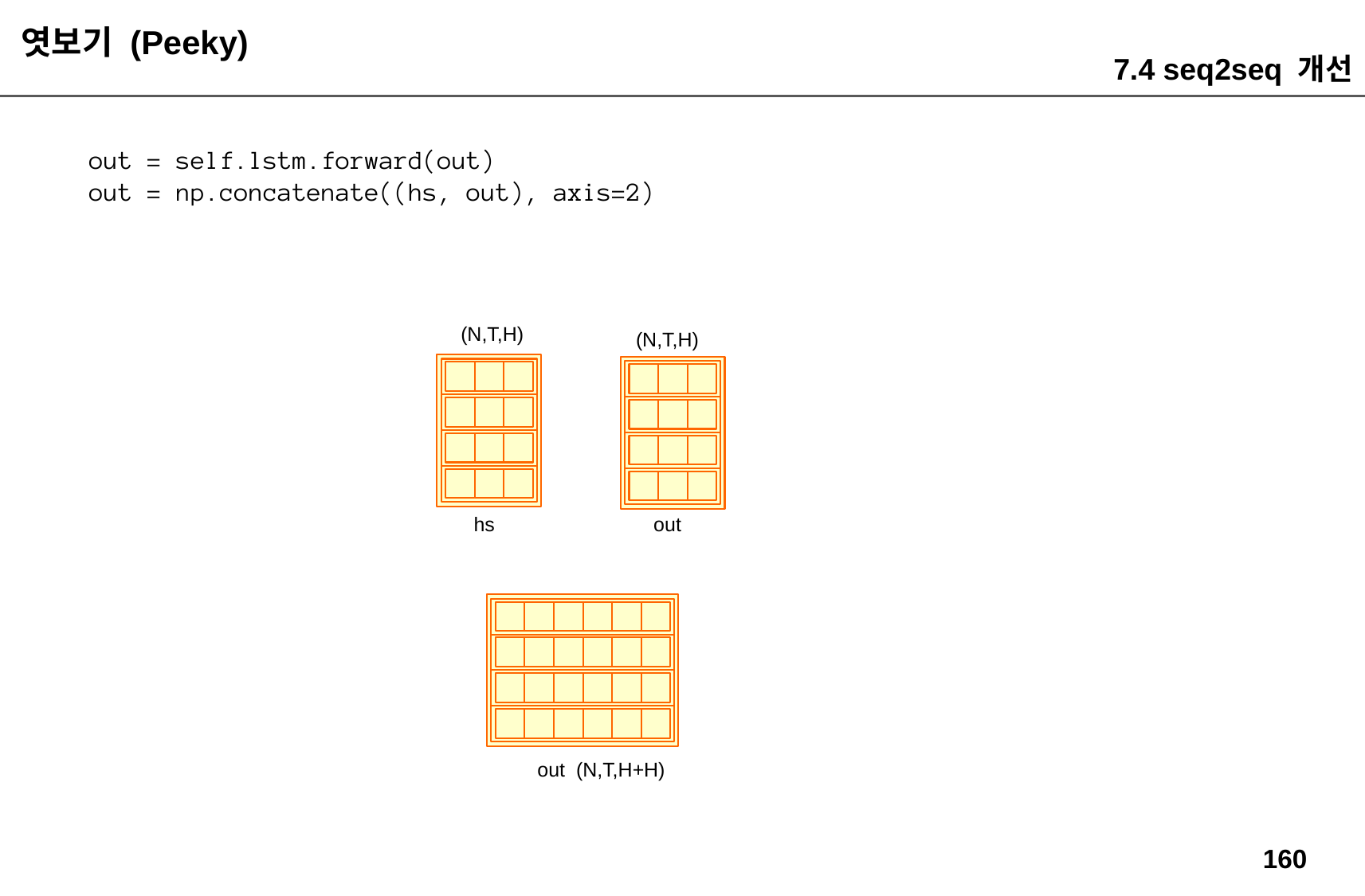

엿보기 (Peeky)
7.4 seq2seq 개선
out = self.lstm.forward(out)
out = np.concatenate((hs, out), axis=2)
(N,T,H)
(N,T,H)

hs
out

out  (N,T,H+H)